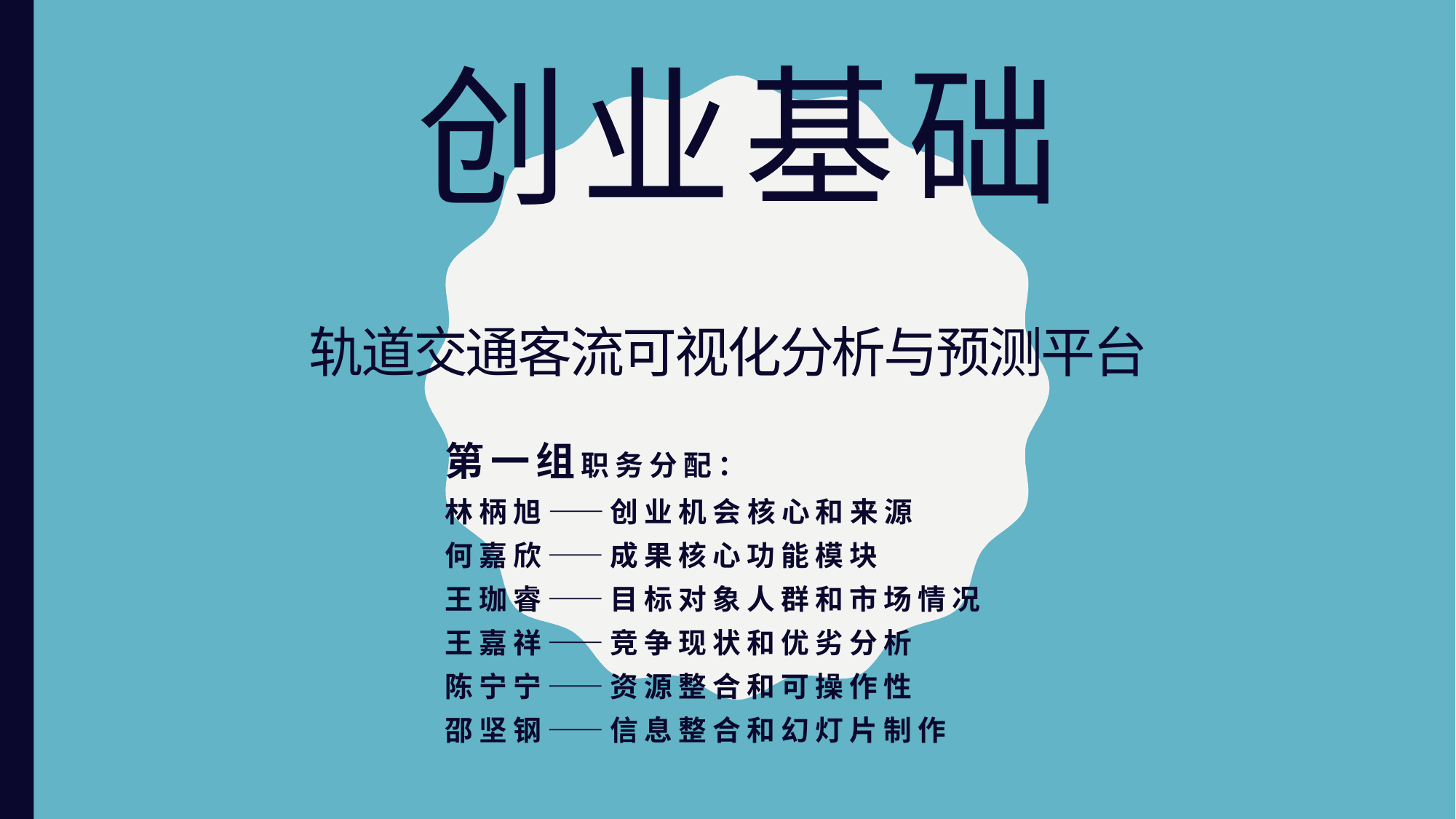

# 创业基础 轨道交通客流可视化分析与预测平台
第一组职务分配：
林柄旭——创业机会核心和来源
何嘉欣——成果核心功能模块
王珈睿——目标对象人群和市场情况
王嘉祥——竞争现状和优劣分析
陈宁宁——资源整合和可操作性
邵坚钢——信息整合和幻灯片制作